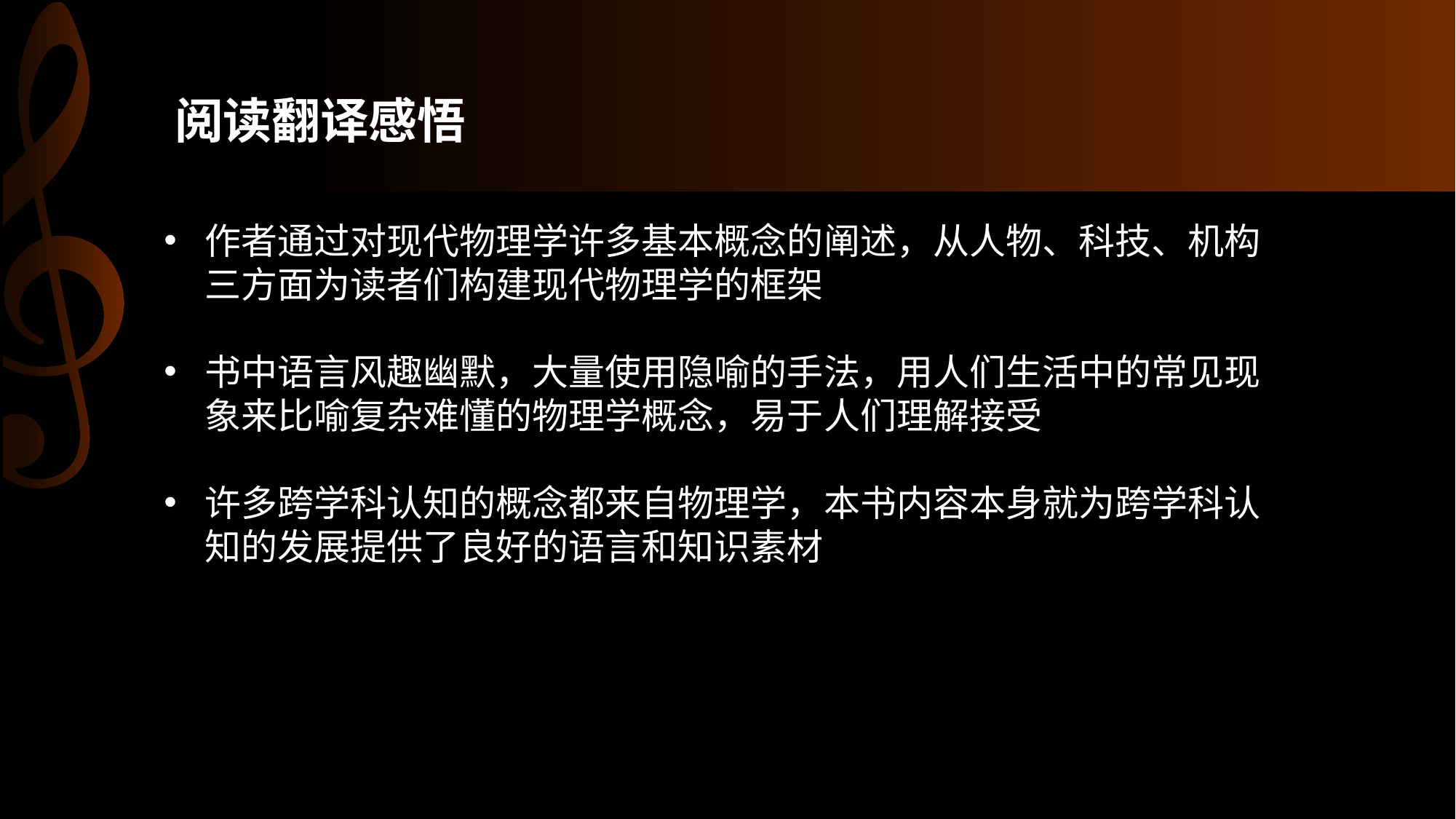

# 阅读翻译感悟
作者通过对现代物理学许多基本概念的阐述，从人物、科技、机构三方面为读者们构建现代物理学的框架

书中语言风趣幽默，大量使用隐喻的手法，用人们生活中的常见现象来比喻复杂难懂的物理学概念，易于人们理解接受

许多跨学科认知的概念都来自物理学，本书内容本身就为跨学科认知的发展提供了良好的语言和知识素材